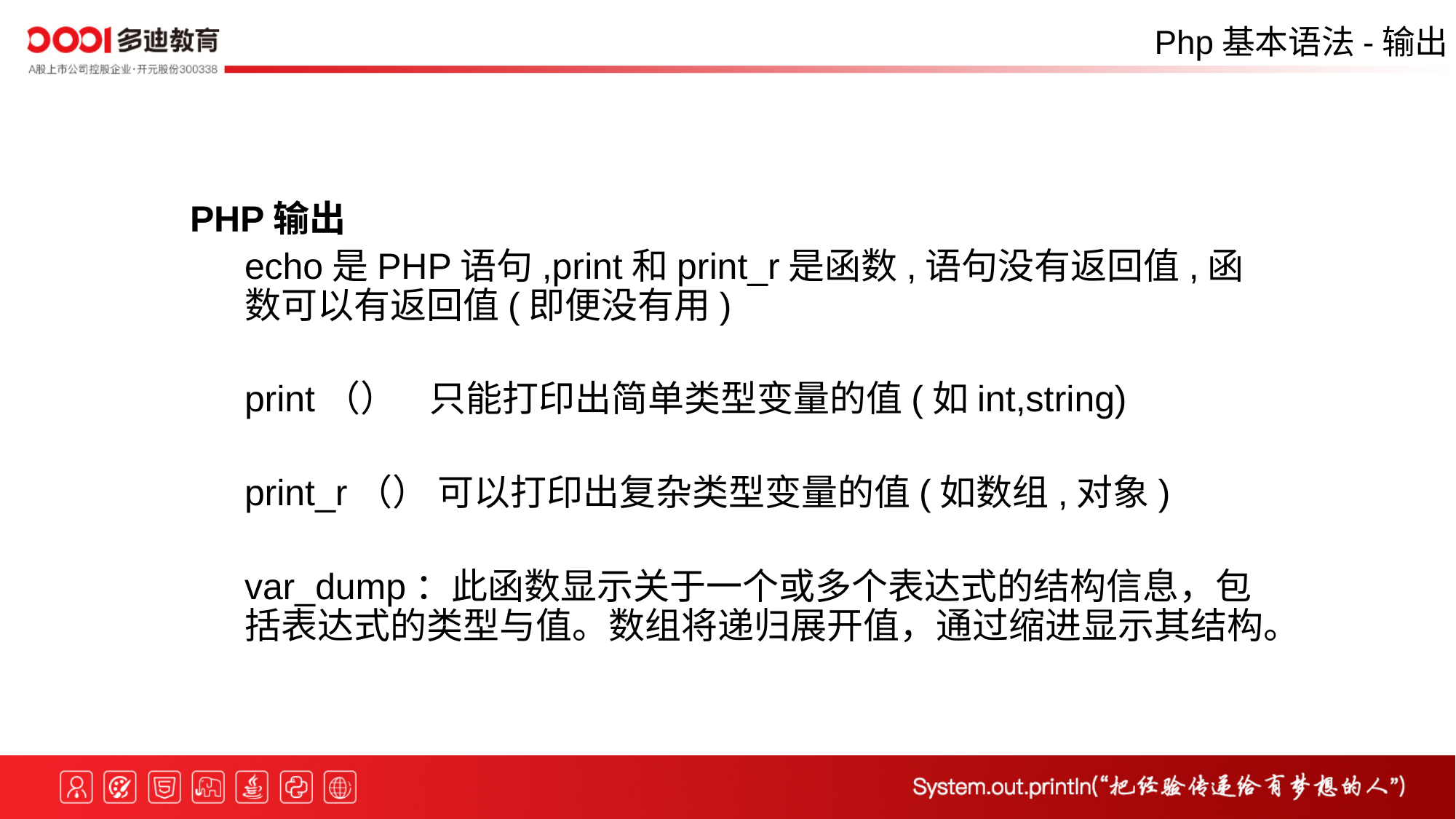

Php基本语法-输出
PHP输出
echo是PHP语句,print和print_r是函数,语句没有返回值,函数可以有返回值(即便没有用)

print（）    只能打印出简单类型变量的值(如int,string)

print_r（） 可以打印出复杂类型变量的值(如数组,对象)

var_dump：此函数显示关于一个或多个表达式的结构信息，包括表达式的类型与值。数组将递归展开值，通过缩进显示其结构。